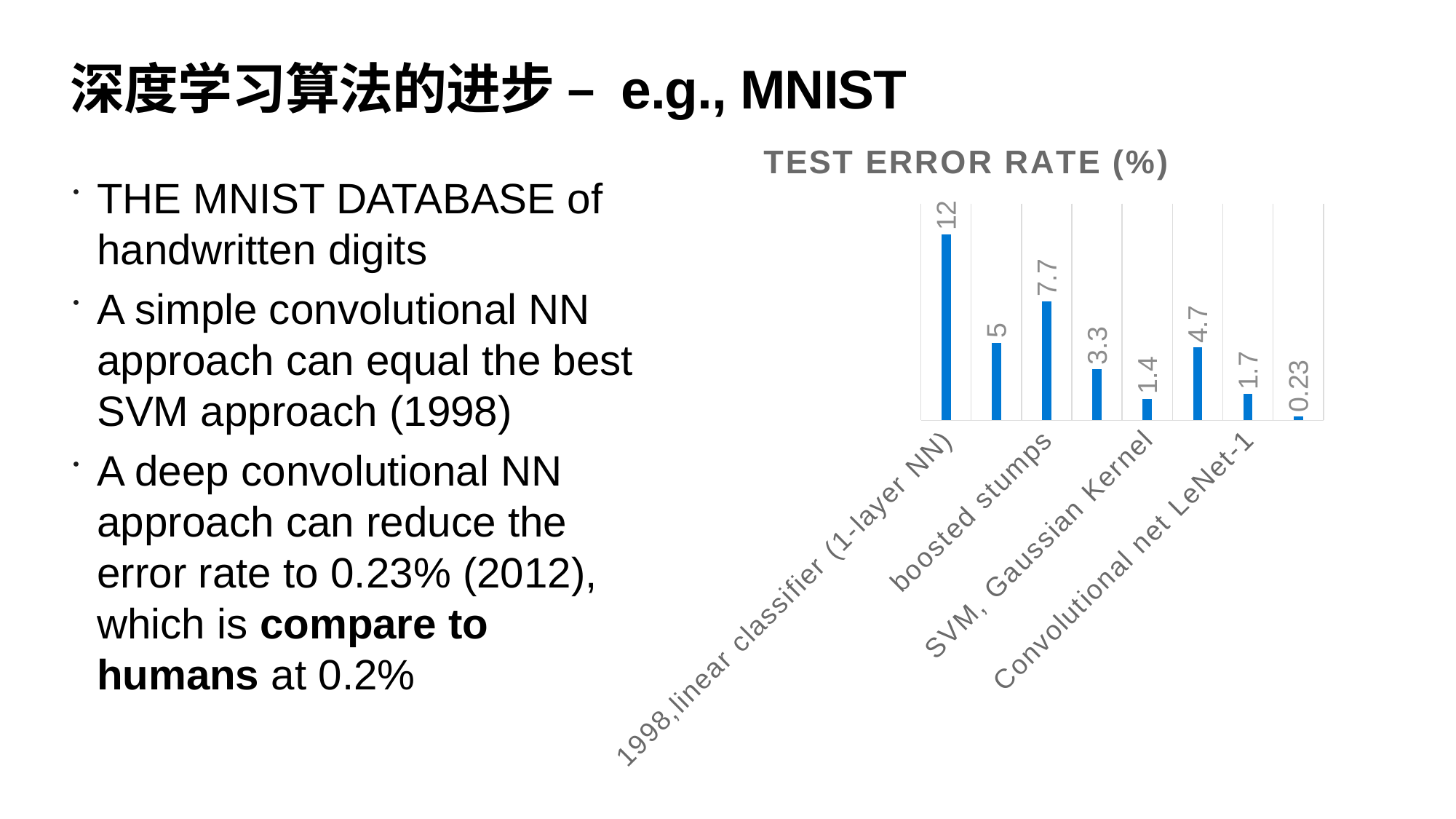

17
# 深度学习算法的进步 – e.g., MNIST

### Chart:

| Category | TEST ERROR RATE (%) |
|---|---|
| 1998,linear classifier (1-layer NN) | 12.0 |
| K-nearest-neighbors, Euclidean (L2) | 5.0 |
| boosted stumps | 7.7 |
| Non-Linear Classifiers40 PCA + quadratic classifier | 3.3 |
| SVM, Gaussian Kernel | 1.4 |
| Neural Nets, 2-layer NN, 300 hidden units, mean square error | 4.7 |
| Convolutional net LeNet-1 | 1.7 |
| 2012, 35 conv. net, 1-20-P-40-P-150-10  | 0.23 |
THE MNIST DATABASE of handwritten digits
A simple convolutional NN approach can equal the best SVM approach (1998)
A deep convolutional NN approach can reduce the error rate to 0.23% (2012), which is compare to humans at 0.2%